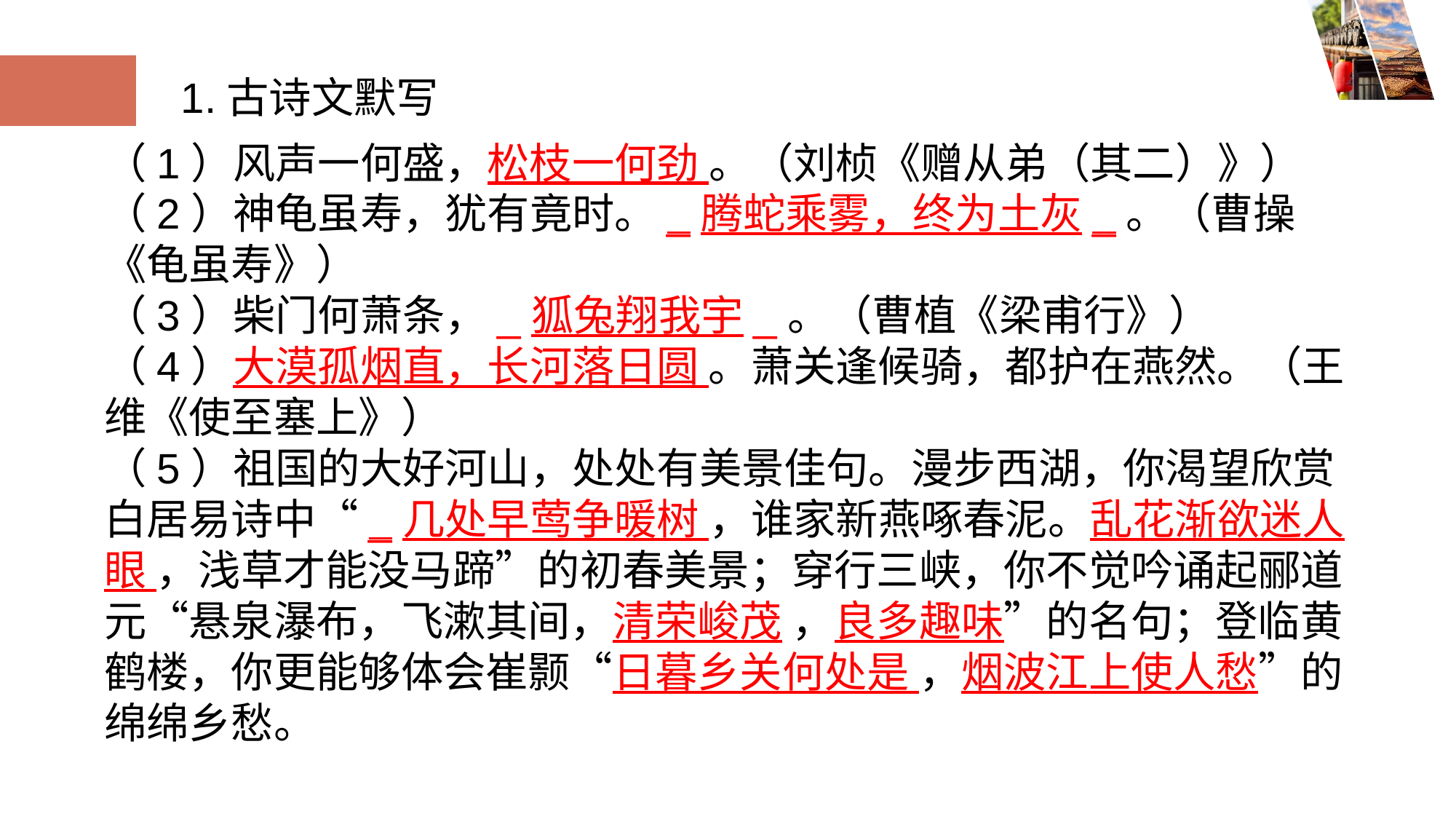

1.古诗文默写
（1）风声一何盛，松枝一何劲 。（刘桢《赠从弟（其二）》）
（2）神龟虽寿，犹有竟时。_腾蛇乘雾，终为土灰_。（曹操《龟虽寿》）
（3）柴门何萧条，_狐兔翔我宇_。（曹植《梁甫行》）
（4）大漠孤烟直，长河落日圆 。萧关逢候骑，都护在燕然。（王维《使至塞上》）
（5）祖国的大好河山，处处有美景佳句。漫步西湖，你渴望欣赏白居易诗中“_几处早莺争暖树 ，谁家新燕啄春泥。乱花渐欲迷人眼 ，浅草才能没马蹄”的初春美景；穿行三峡，你不觉吟诵起郦道元“悬泉瀑布，飞漱其间，清荣峻茂 ，良多趣味”的名句；登临黄鹤楼，你更能够体会崔颢“日暮乡关何处是 ，烟波江上使人愁”的绵绵乡愁。